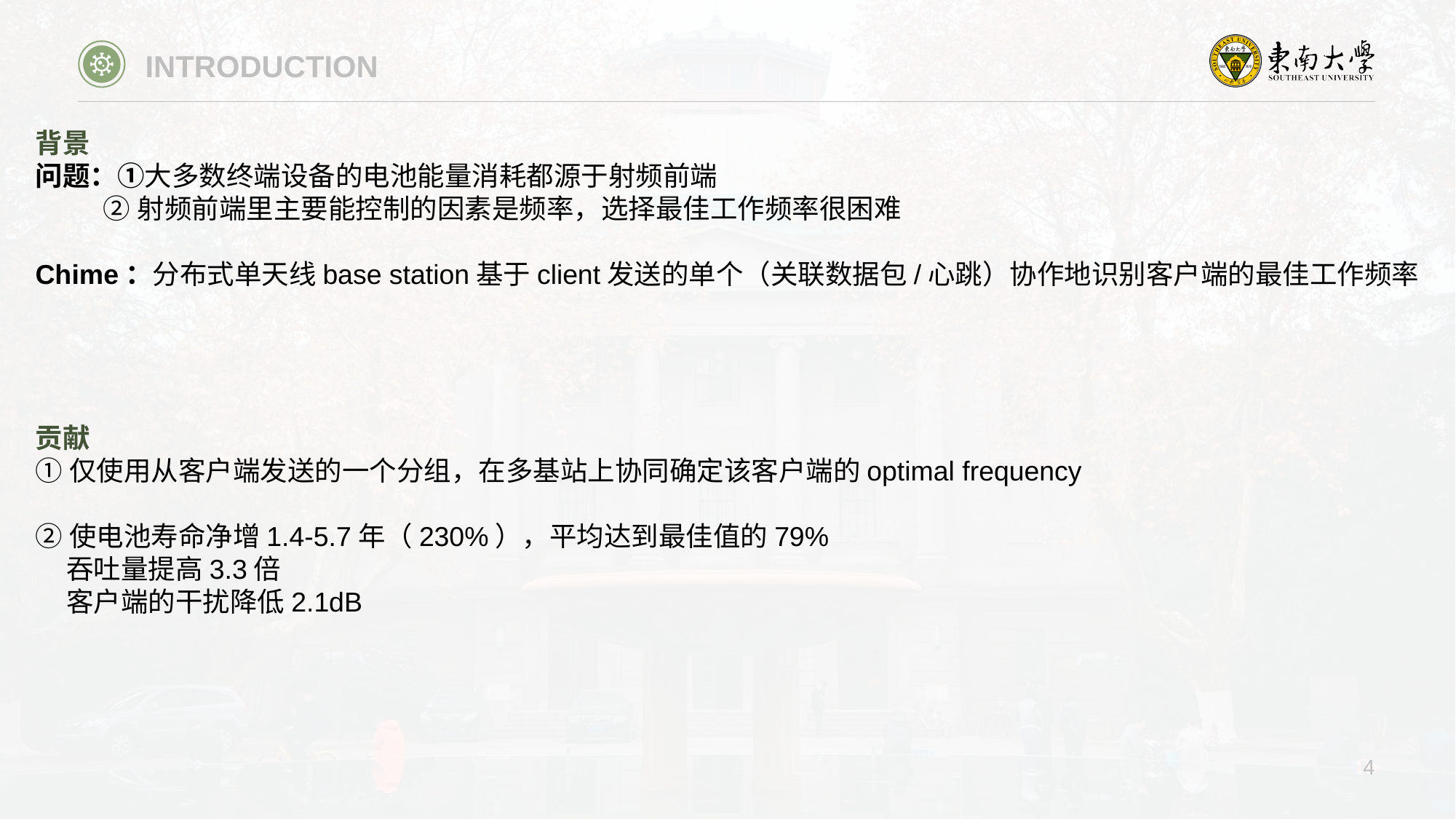

INTRODUCTION
背景
问题：①大多数终端设备的电池能量消耗都源于射频前端
           ②射频前端里主要能控制的因素是频率，选择最佳工作频率很困难

Chime：分布式单天线base station基于client发送的单个（关联数据包/心跳）协作地识别客户端的最佳工作频率

贡献
①仅使用从客户端发送的一个分组，在多基站上协同确定该客户端的optimal frequency

②使电池寿命净增1.4-5.7年（230%），平均达到最佳值的79%
    吞吐量提高3.3倍
    客户端的干扰降低2.1dB
4